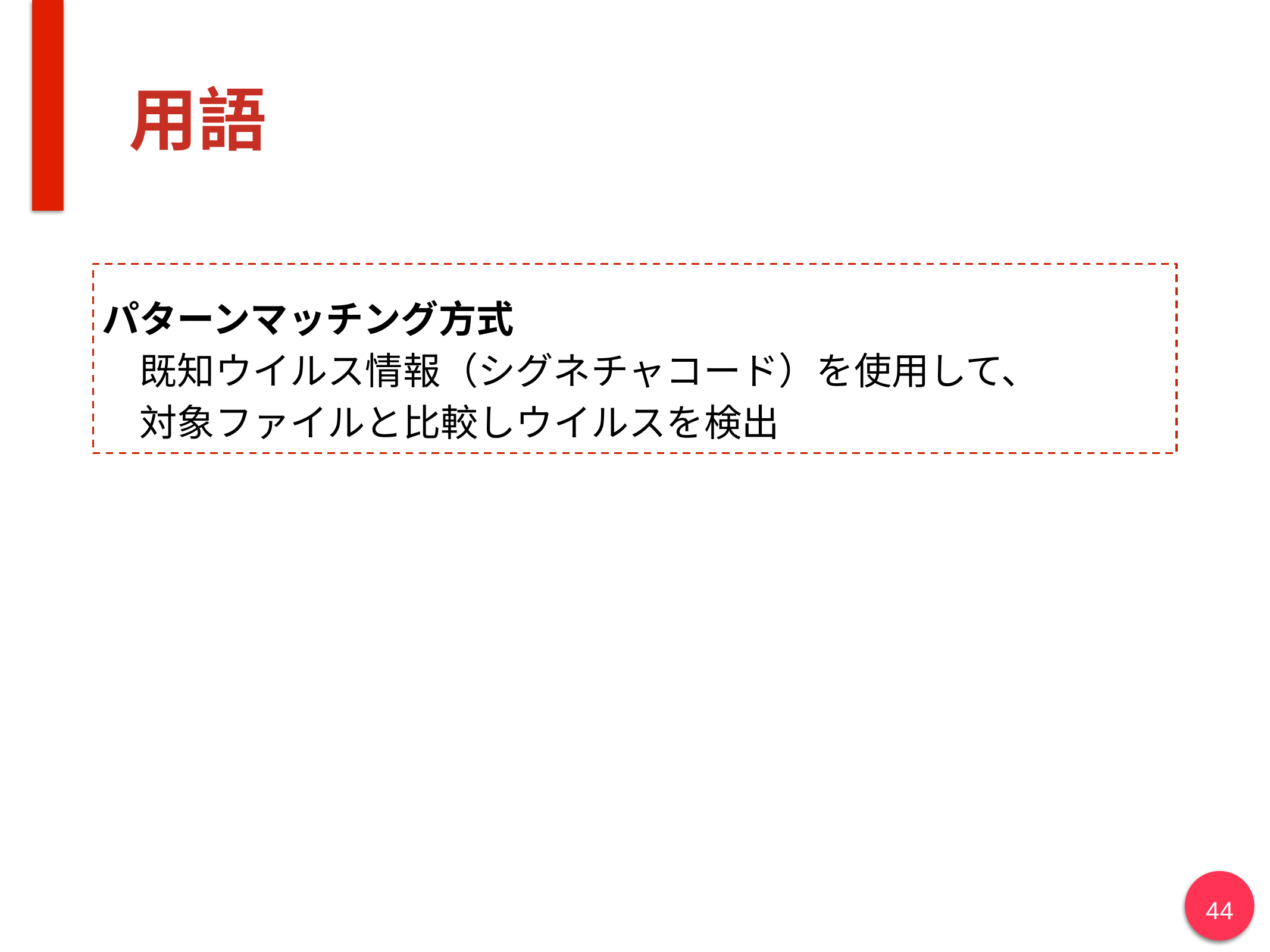

# 用語
パターンマッチング方式
　既知ウイルス情報（シグネチャコード）を使用して、
　対象ファイルと比較しウイルスを検出

44